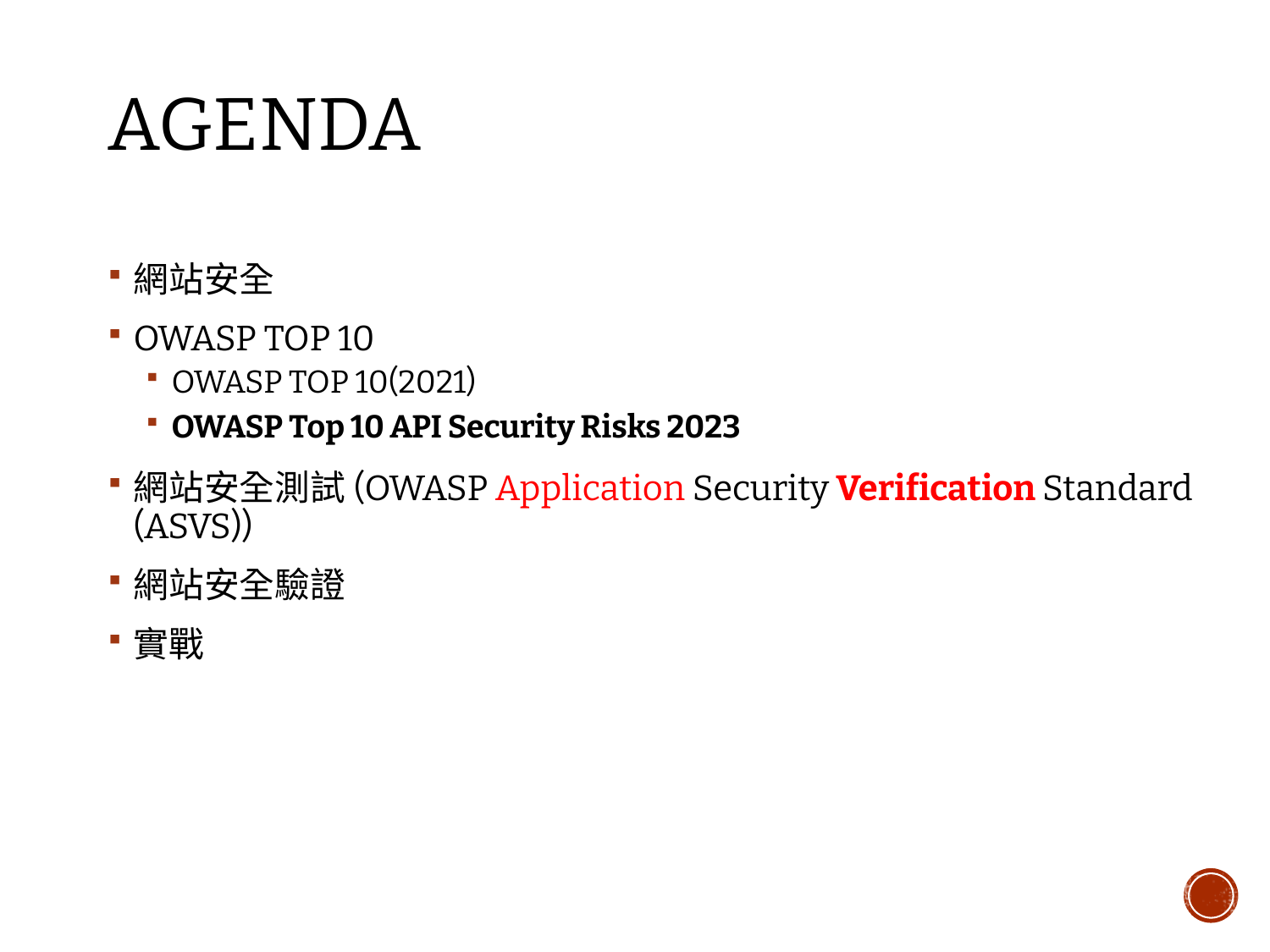

# agenda
網站安全
OWASP TOP 10
OWASP TOP 10(2021)
OWASP Top 10 API Security Risks 2023
網站安全測試(OWASP Application Security Verification Standard (ASVS))
網站安全驗證
實戰